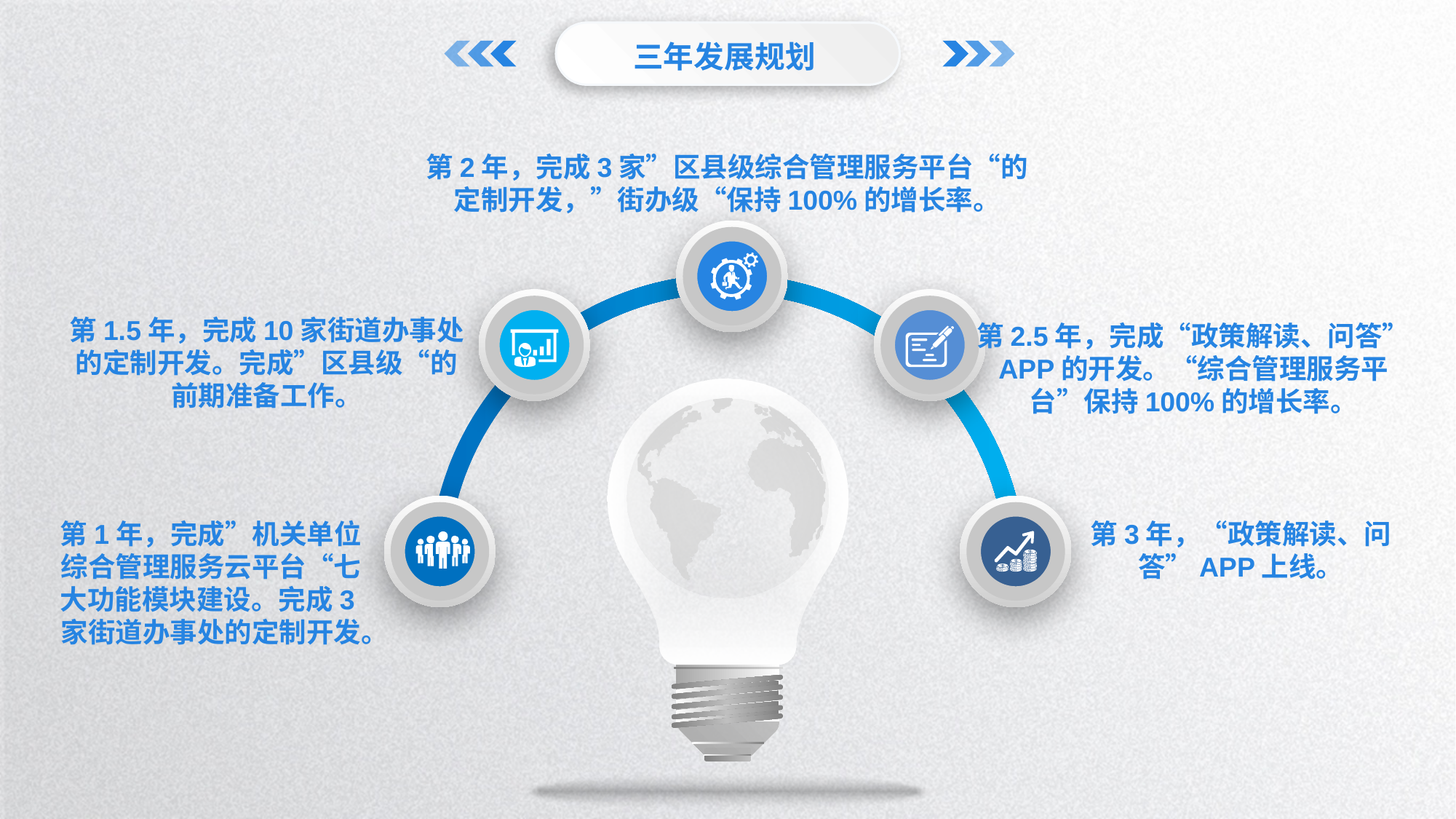

三年发展规划

第2年，完成3家”区县级综合管理服务平台“的定制开发，”街办级“保持100%的增长率。

第1.5年，完成10家街道办事处的定制开发。完成”区县级“的前期准备工作。
第2.5年，完成“政策解读、问答”APP的开发。“综合管理服务平台”保持100%的增长率。

第1年，完成”机关单位综合管理服务云平台“七大功能模块建设。完成3家街道办事处的定制开发。
第3年，“政策解读、问答”APP上线。